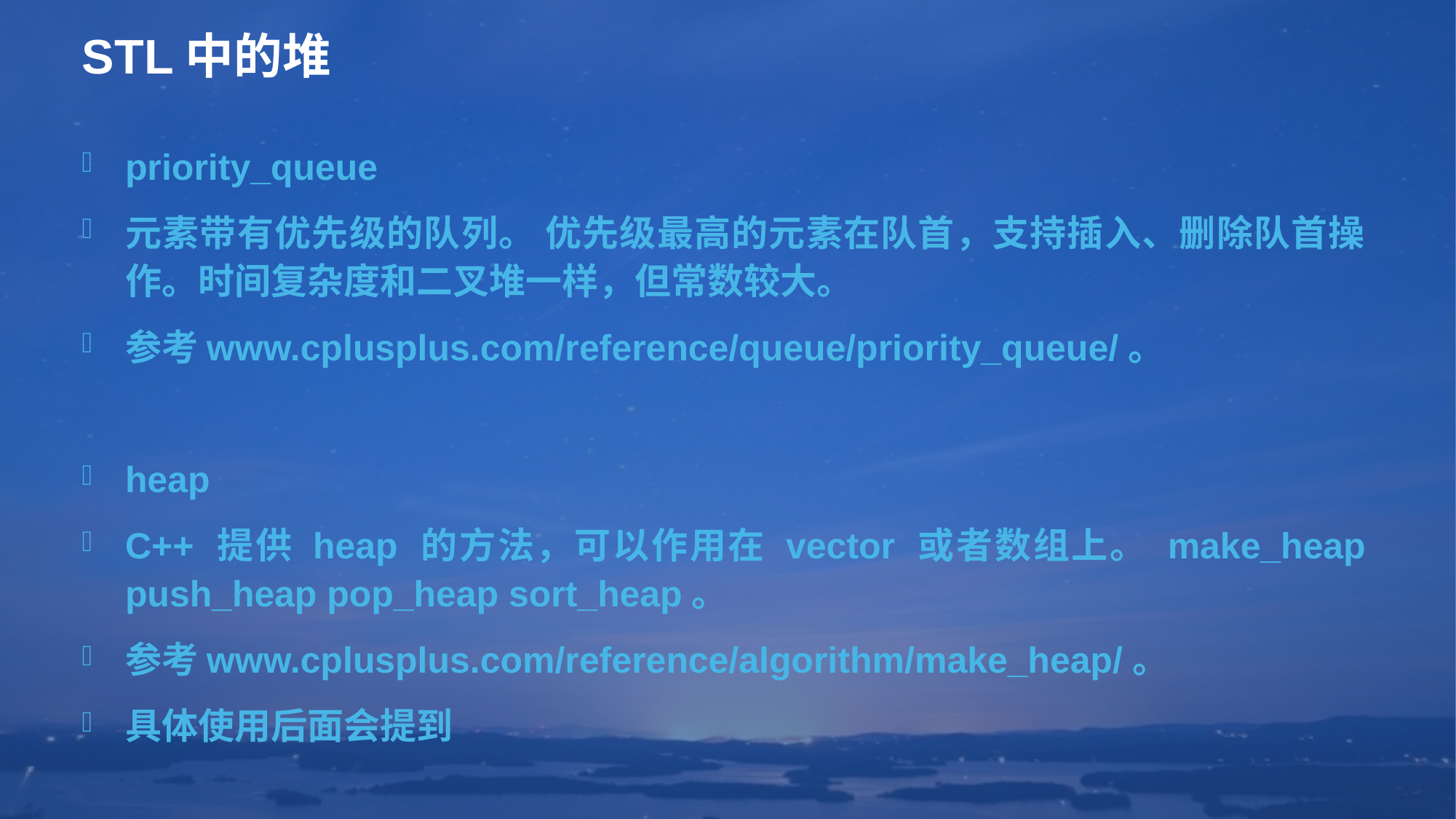

# STL中的堆
priority_queue
元素带有优先级的队列。 优先级最高的元素在队首，支持插入、删除队首操作。时间复杂度和二叉堆一样，但常数较大。
参考www.cplusplus.com/reference/queue/priority_queue/。

heap
C++ 提供 heap 的方法，可以作用在 vector 或者数组上。 make_heap push_heap pop_heap sort_heap。
参考www.cplusplus.com/reference/algorithm/make_heap/。
具体使用后面会提到